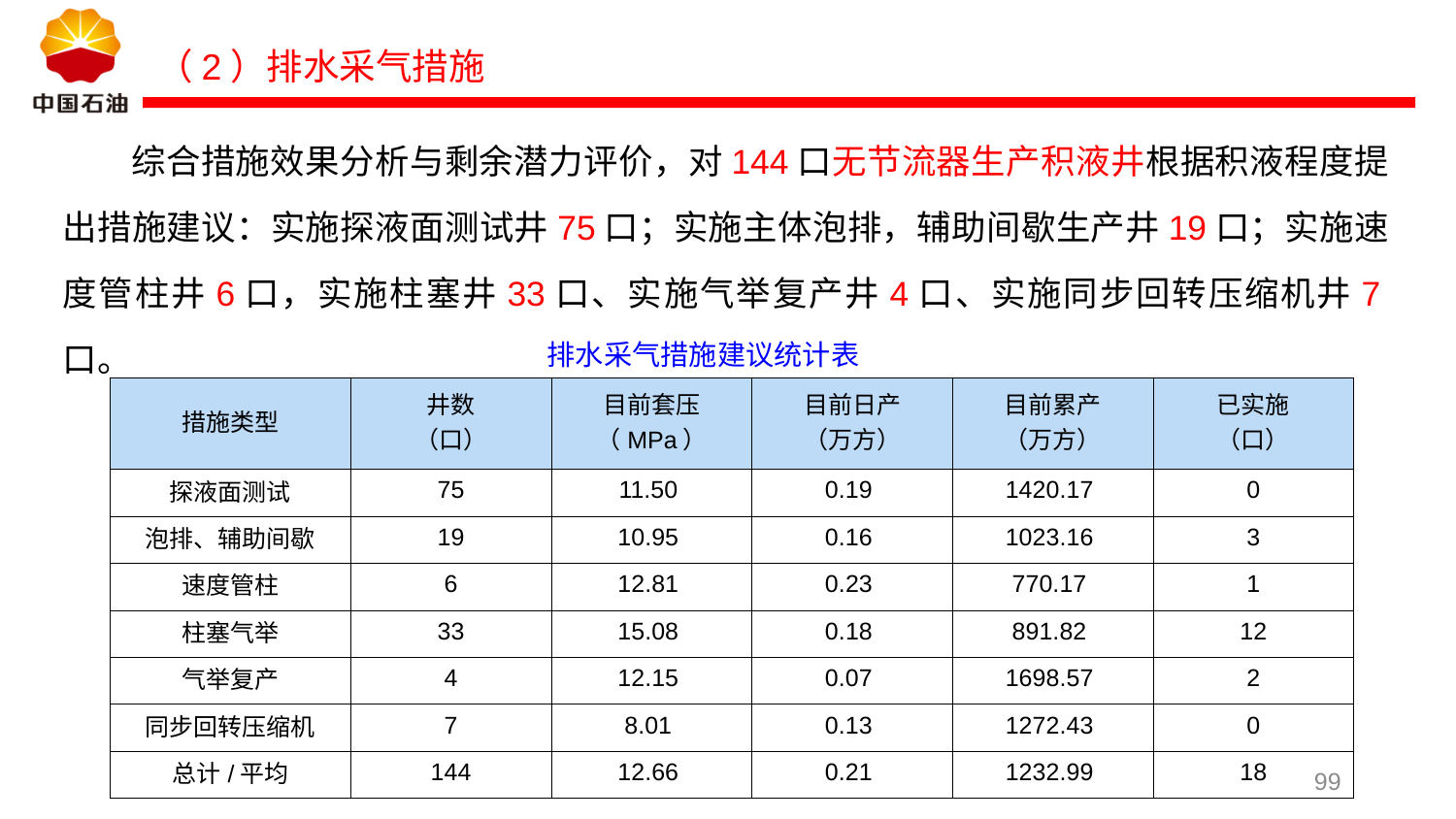

（2）排水采气措施
综合措施效果分析与剩余潜力评价，对144口无节流器生产积液井根据积液程度提出措施建议：实施探液面测试井75口；实施主体泡排，辅助间歇生产井19口；实施速度管柱井6口，实施柱塞井33口、实施气举复产井4口、实施同步回转压缩机井7口。
排水采气措施建议统计表
| 措施类型 | 井数 （口） | 目前套压 （MPa） | 目前日产 （万方） | 目前累产 （万方） | 已实施 （口） |
| --- | --- | --- | --- | --- | --- |
| 探液面测试 | 75 | 11.50 | 0.19 | 1420.17 | 0 |
| 泡排、辅助间歇 | 19 | 10.95 | 0.16 | 1023.16 | 3 |
| 速度管柱 | 6 | 12.81 | 0.23 | 770.17 | 1 |
| 柱塞气举 | 33 | 15.08 | 0.18 | 891.82 | 12 |
| 气举复产 | 4 | 12.15 | 0.07 | 1698.57 | 2 |
| 同步回转压缩机 | 7 | 8.01 | 0.13 | 1272.43 | 0 |
| 总计/平均 | 144 | 12.66 | 0.21 | 1232.99 | 18 |
99